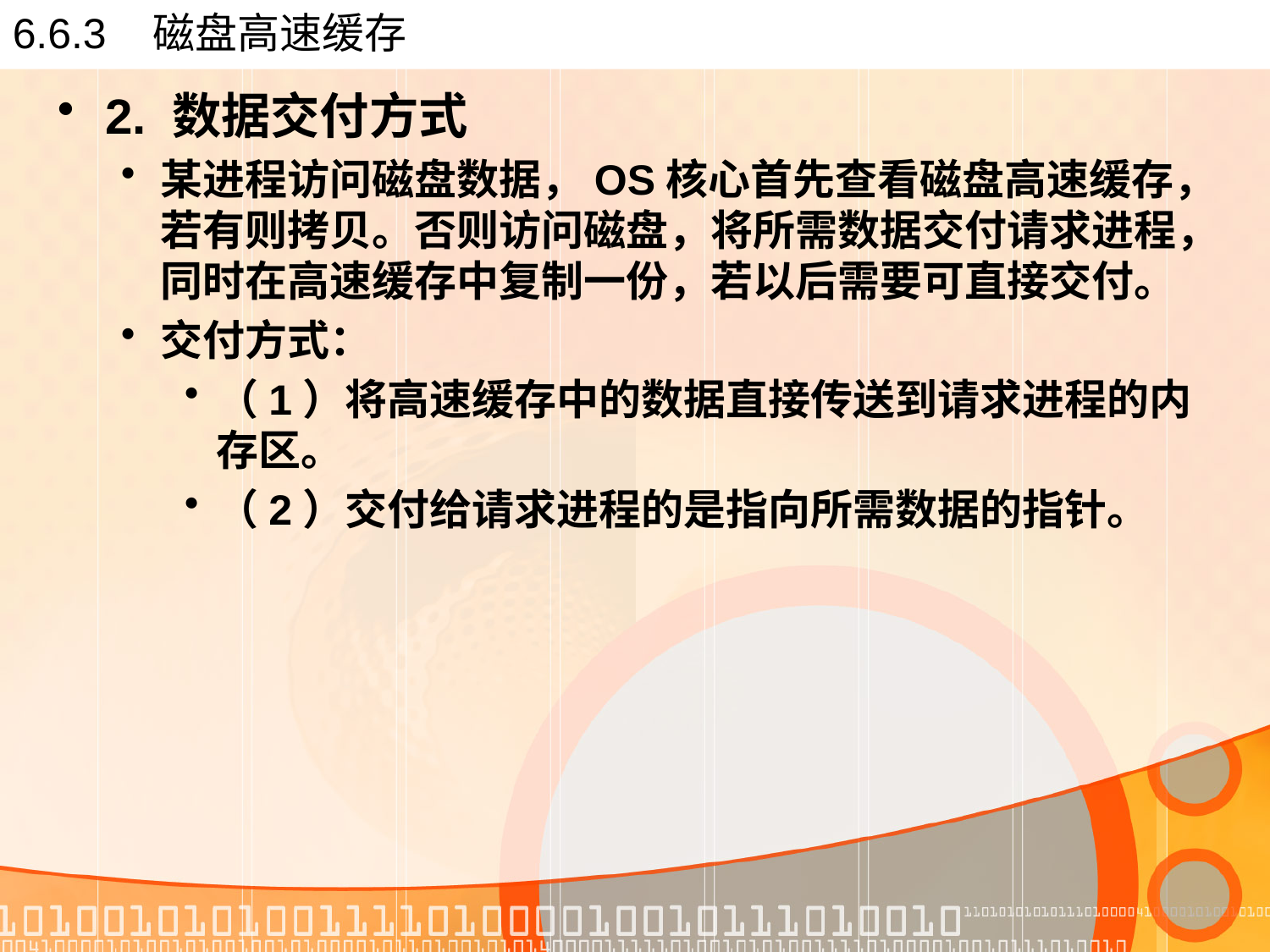

# 6.6.3   磁盘高速缓存
2. 数据交付方式
某进程访问磁盘数据，OS核心首先查看磁盘高速缓存，若有则拷贝。否则访问磁盘，将所需数据交付请求进程，同时在高速缓存中复制一份，若以后需要可直接交付。
交付方式：
（1）将高速缓存中的数据直接传送到请求进程的内存区。
（2）交付给请求进程的是指向所需数据的指针。